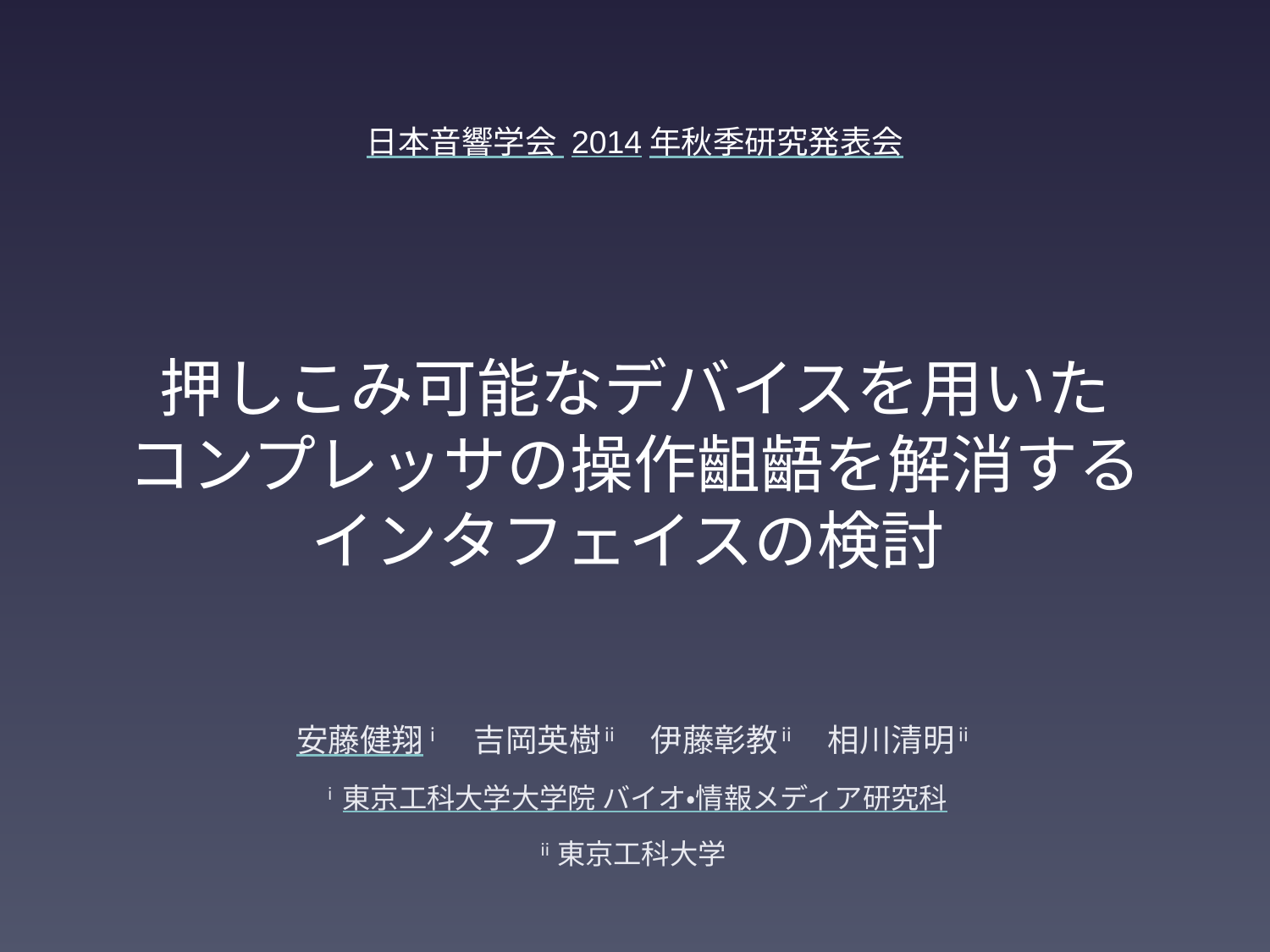

日本音響学会 2014年秋季研究発表会
# 押しこみ可能なデバイスを用いた コンプレッサの操作齟齬を解消するインタフェイスの検討
安藤健翔ⅰ　吉岡英樹ⅱ　伊藤彰教ⅱ　相川清明ⅱ
ⅰ東京工科大学大学院 バイオ・情報メディア研究科
ⅱ東京工科大学